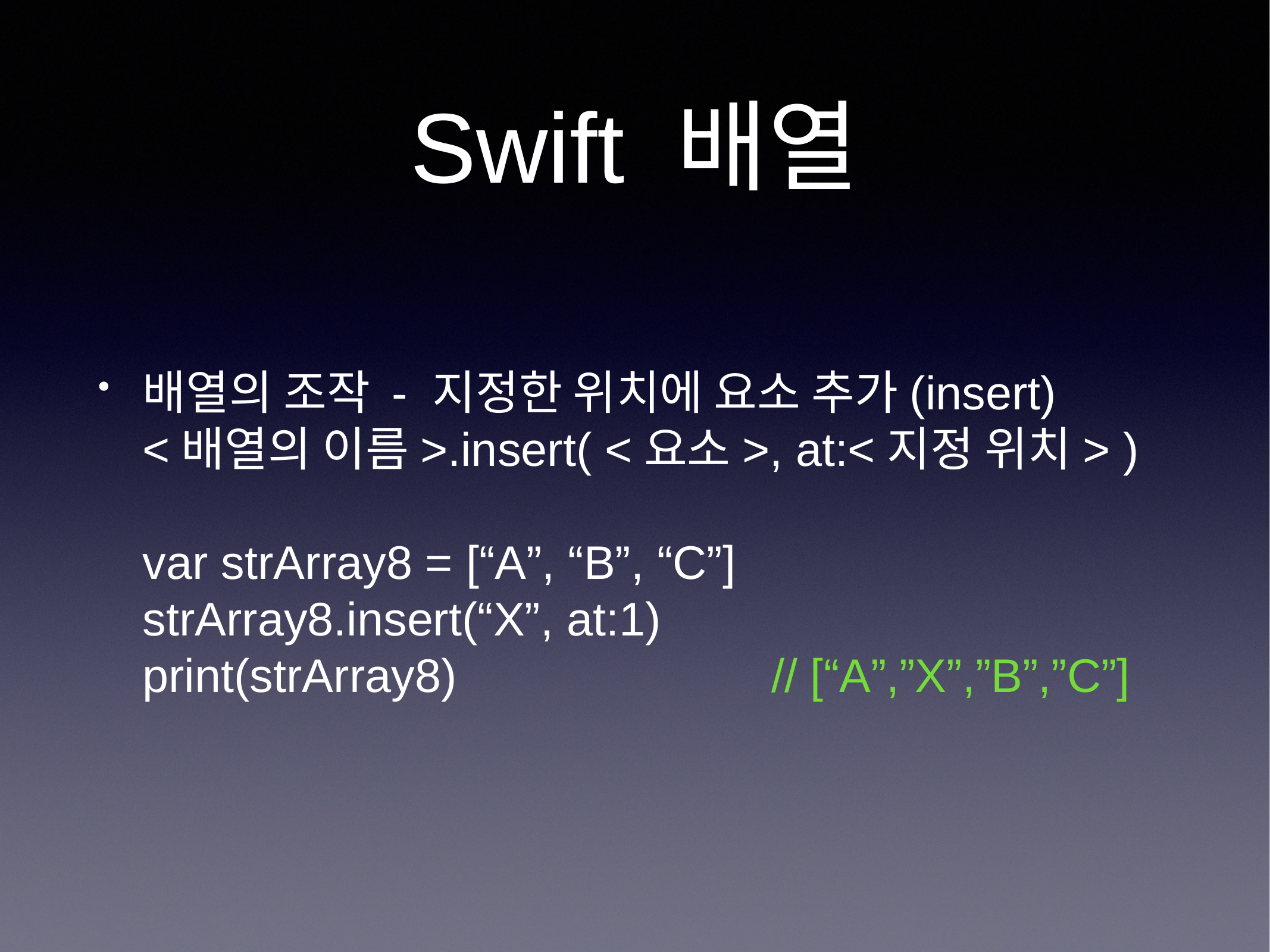

# Swift 배열
배열의 조작 - 지정한 위치에 요소 추가(insert)
<배열의 이름>.insert( <요소>, at:<지정 위치> )
var strArray8 = [“A”, “B”, “C”]
strArray8.insert(“X”, at:1)
print(strArray8)                        // [“A”,”X”,”B”,”C”]